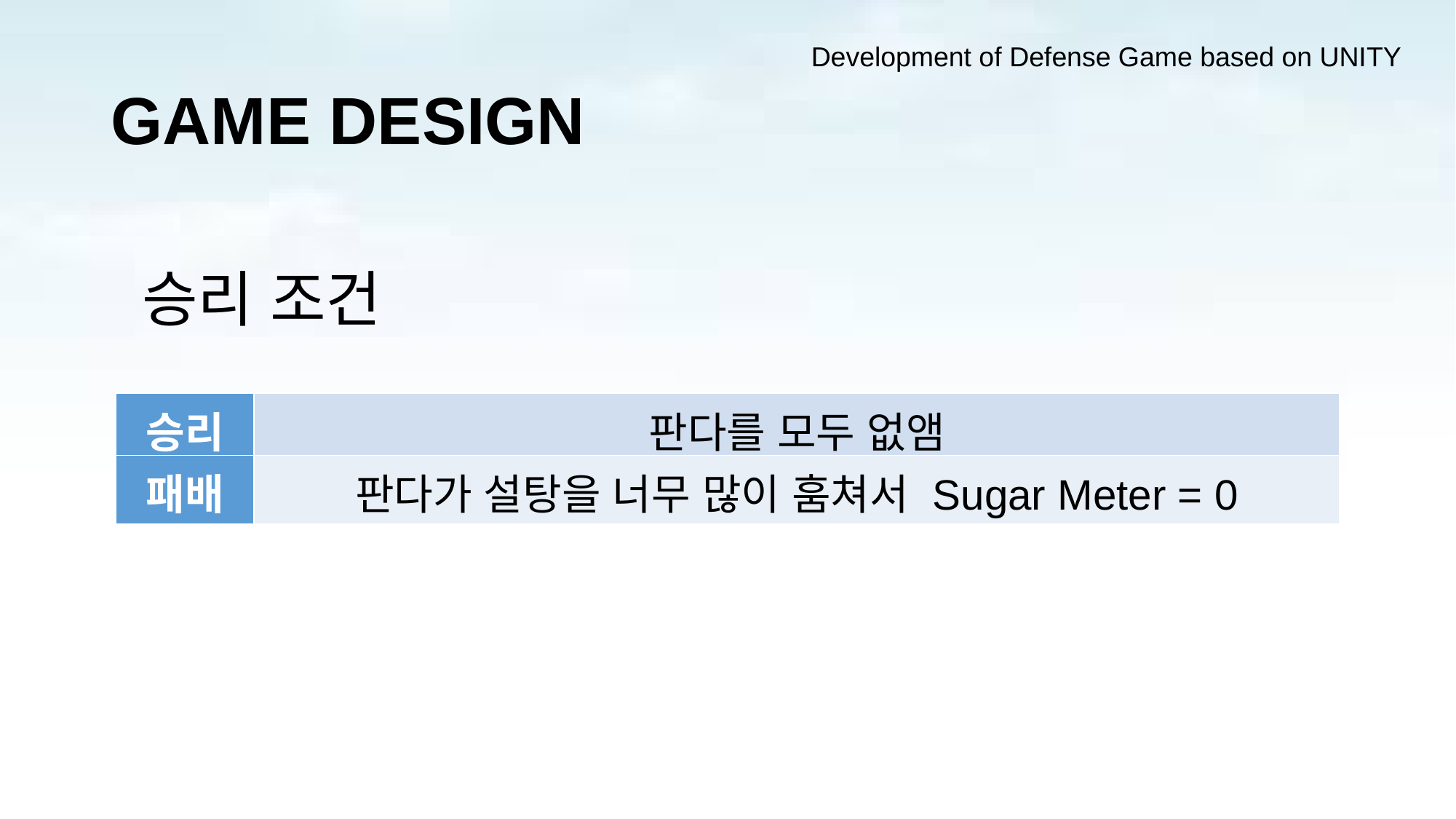

Development of Defense Game based on UNITY
# GAME DESIGN
승리 조건
| 승리 | 판다를 모두 없앰 |
| --- | --- |
| 패배 | 판다가 설탕을 너무 많이 훔쳐서 Sugar Meter = 0 |